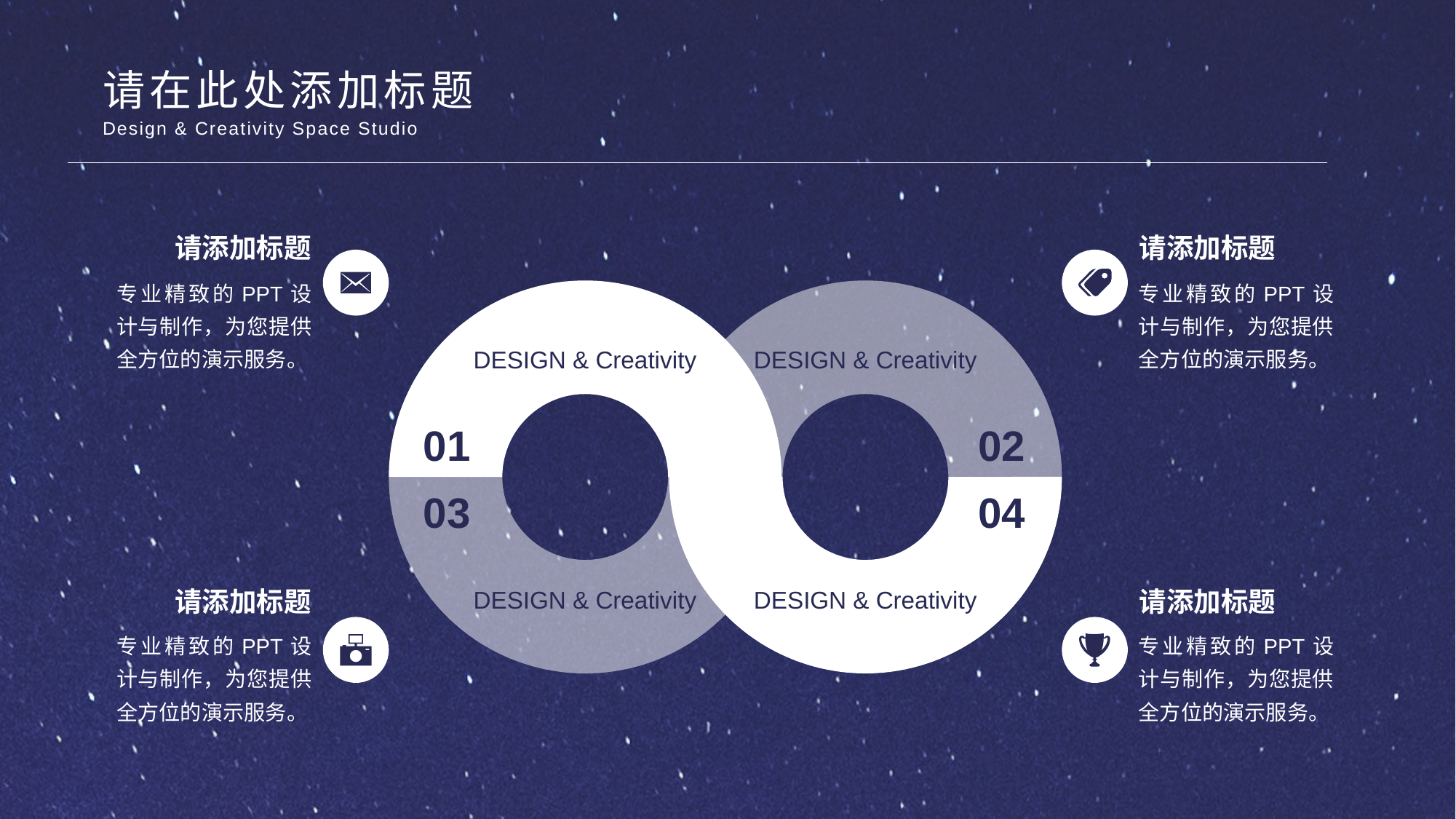

请在此处添加标题
Design & Creativity Space Studio
请添加标题
请添加标题

专业精致的PPT设计与制作，为您提供全方位的演示服务。
专业精致的PPT设计与制作，为您提供全方位的演示服务。

DESIGN & Creativity
DESIGN & Creativity
01
02
03
04
请添加标题
DESIGN & Creativity
DESIGN & Creativity
请添加标题

专业精致的PPT设计与制作，为您提供全方位的演示服务。
专业精致的PPT设计与制作，为您提供全方位的演示服务。